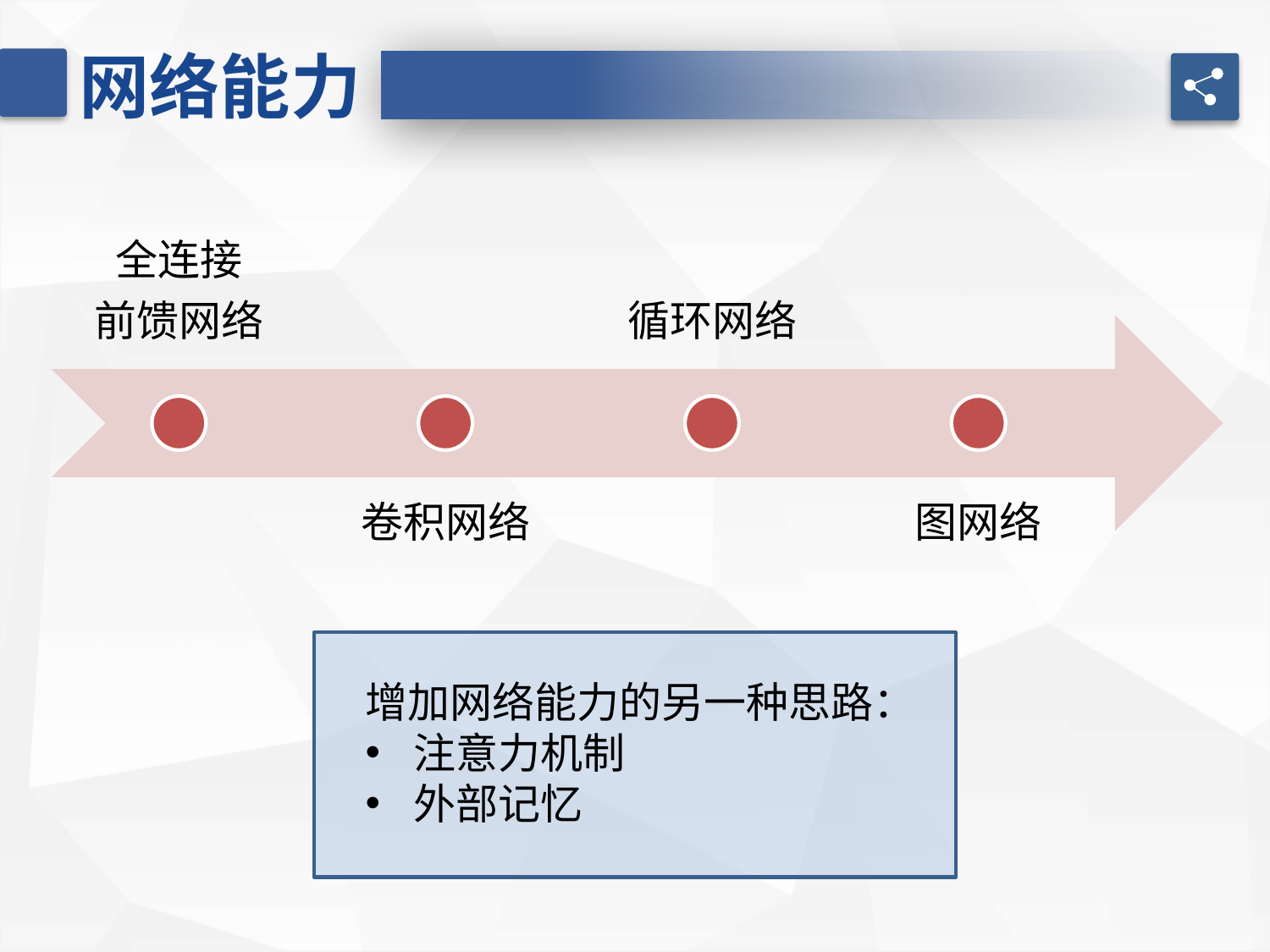

网络能力

全连接
前馈网络
卷积网络
循环网络
图网络

增加网络能力的另一种思路：
注意力机制
外部记忆